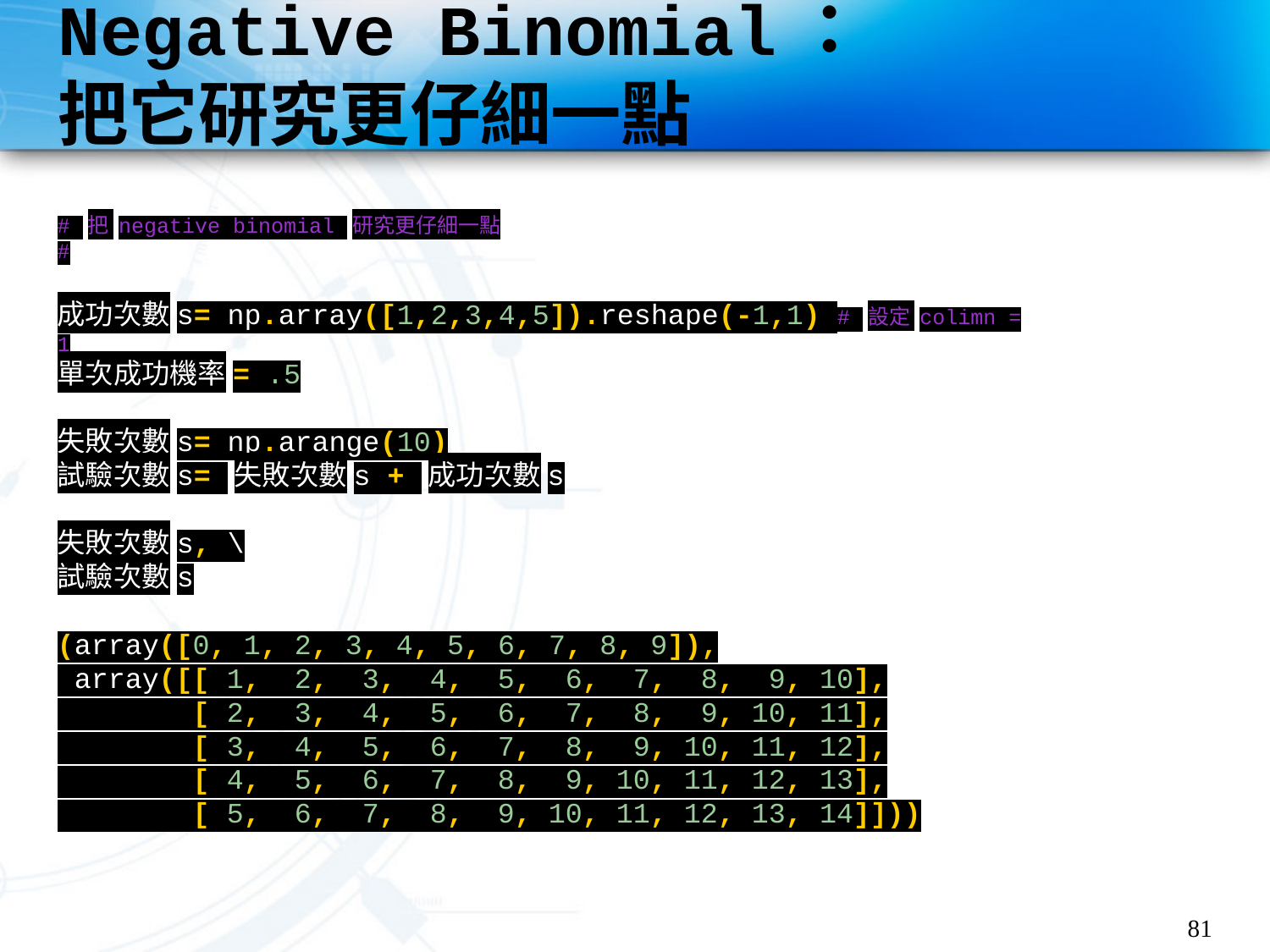

# Negative Binomial： 把它研究更仔細一點
# 把 negative binomial 研究更仔細一點
#

成功次數s= np.array([1,2,3,4,5]).reshape(-1,1) # 設定 colimn = 1
單次成功機率= .5

失敗次數s= np.arange(10)
試驗次數s= 失敗次數s + 成功次數s

失敗次數s, \
試驗次數s

(array([0, 1, 2, 3, 4, 5, 6, 7, 8, 9]),
 array([[ 1,  2,  3,  4,  5,  6,  7,  8,  9, 10],
        [ 2,  3,  4,  5,  6,  7,  8,  9, 10, 11],
        [ 3,  4,  5,  6,  7,  8,  9, 10, 11, 12],
        [ 4,  5,  6,  7,  8,  9, 10, 11, 12, 13],
        [ 5,  6,  7,  8,  9, 10, 11, 12, 13, 14]]))
81